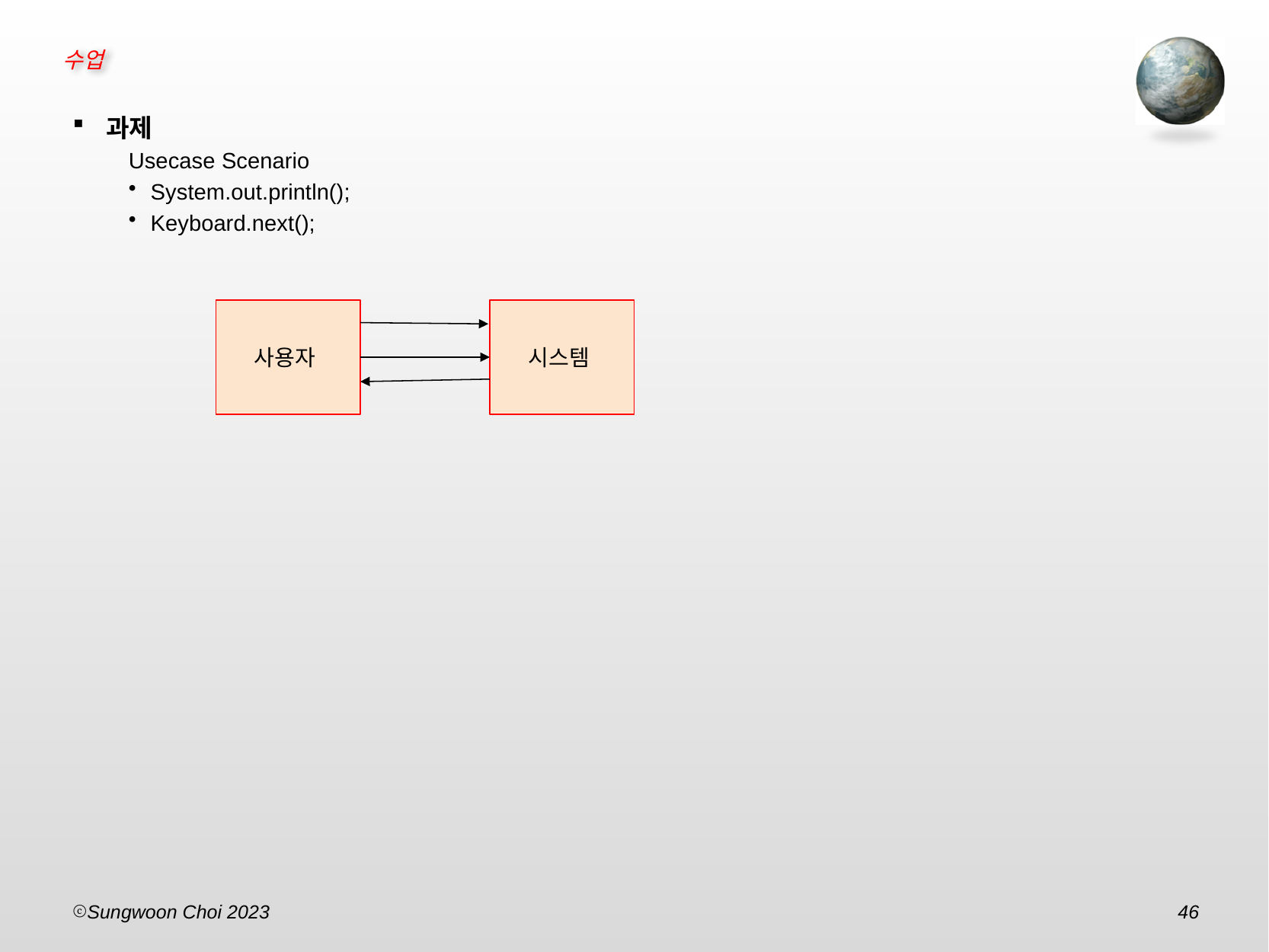

과제
Usecase Scenario
System.out.println();
Keyboard.next();
사용자
시스템
Sungwoon Choi 2023
46